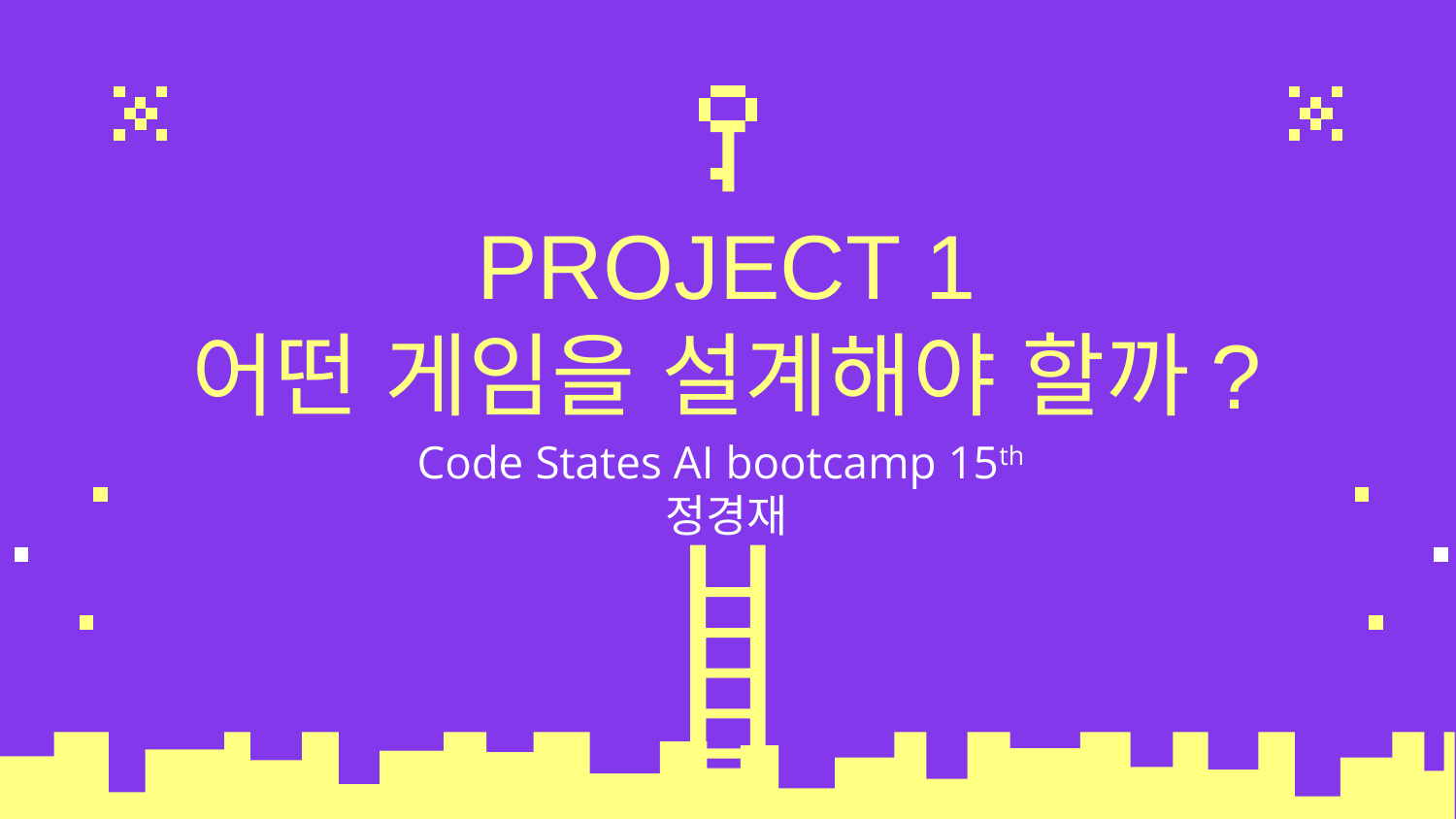

# PROJECT 1 어떤 게임을 설계해야 할까?
Code States AI bootcamp 15th
정경재